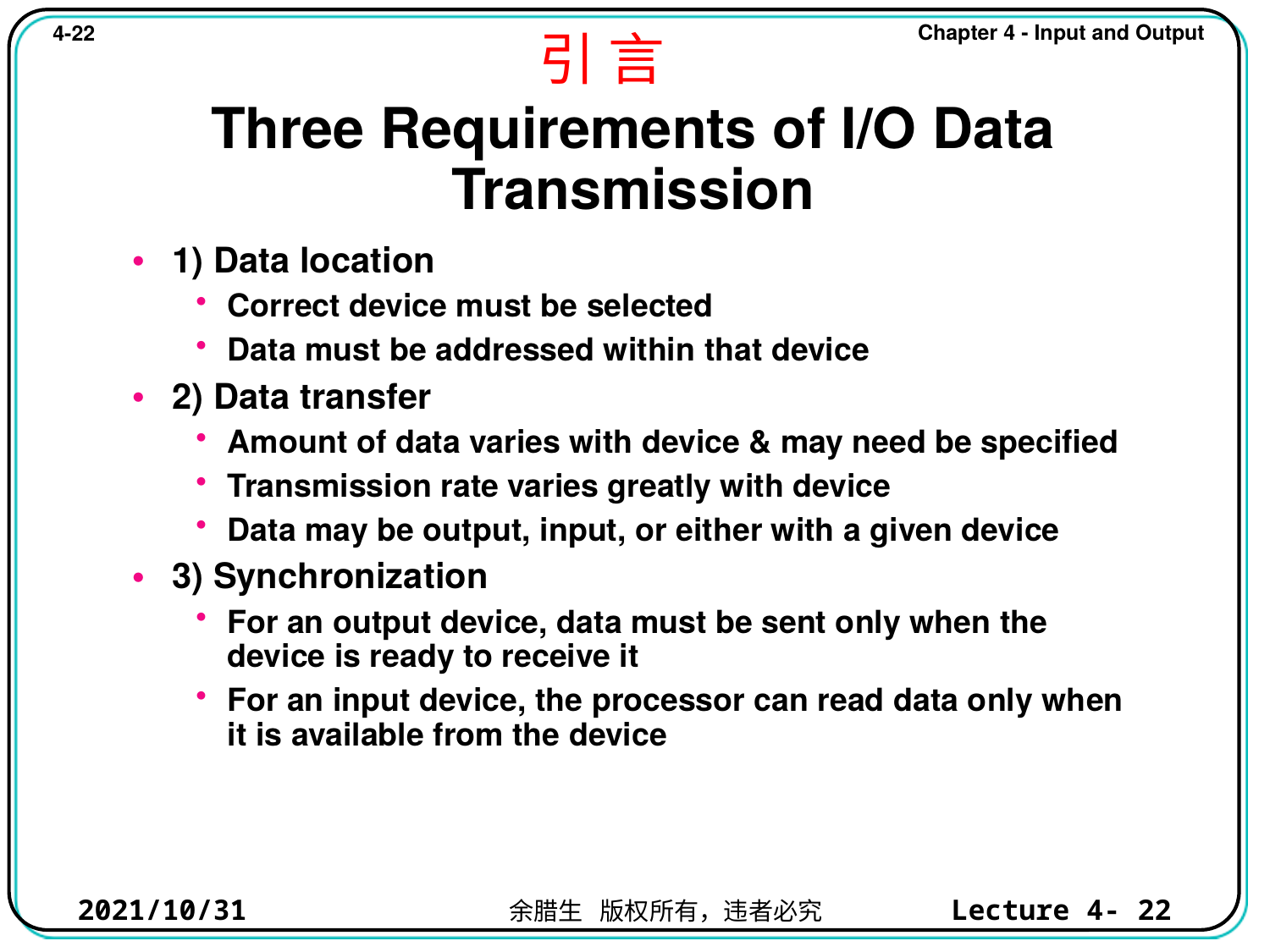

引 言
# Three Requirements of I/O Data Transmission
1) Data location
Correct device must be selected
Data must be addressed within that device
2) Data transfer
Amount of data varies with device & may need be specified
Transmission rate varies greatly with device
Data may be output, input, or either with a given device
3) Synchronization
For an output device, data must be sent only when the device is ready to receive it
For an input device, the processor can read data only when it is available from the device
2021/10/31
Lecture 4- 22